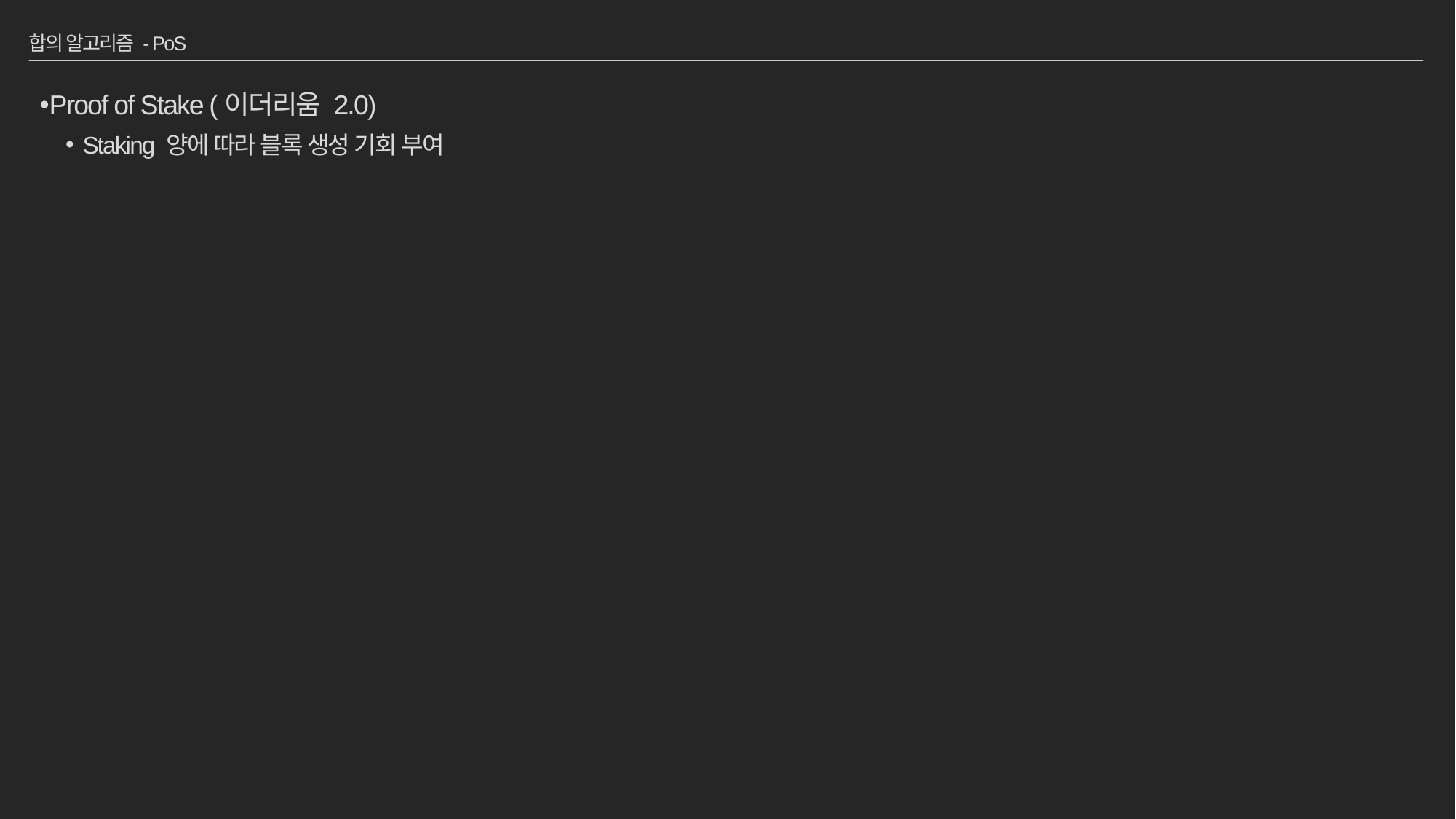

# 합의 알고리즘 - PoS
Proof of Stake (이더리움 2.0)
Staking 양에 따라 블록 생성 기회 부여